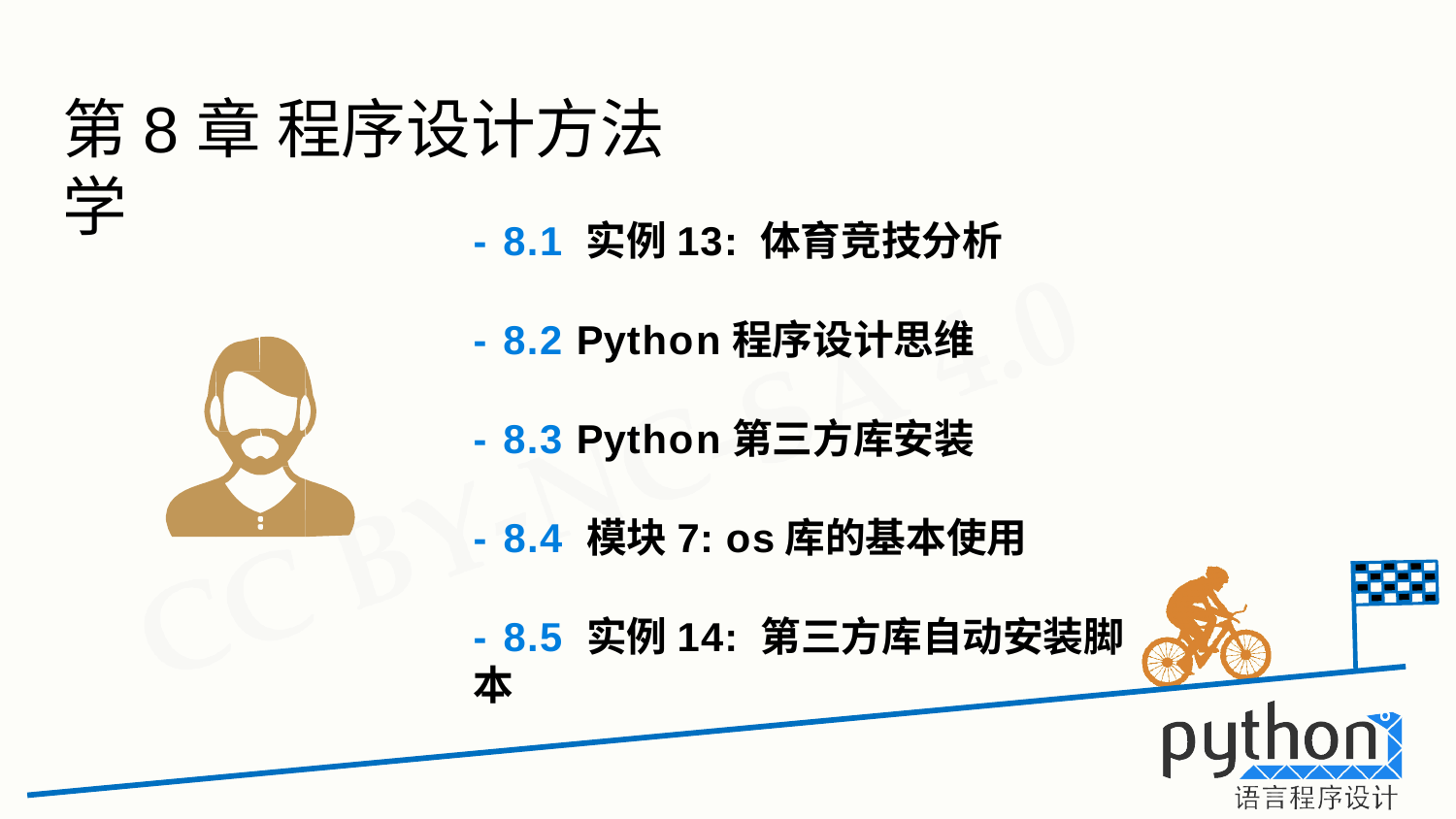

# 第8章 程序设计方法学
- 8.1 实例13: 体育竞技分析

- 8.2 Python程序设计思维

- 8.3 Python第三方库安装

- 8.4 模块7: os库的基本使用

- 8.5 实例14: 第三方库自动安装脚本